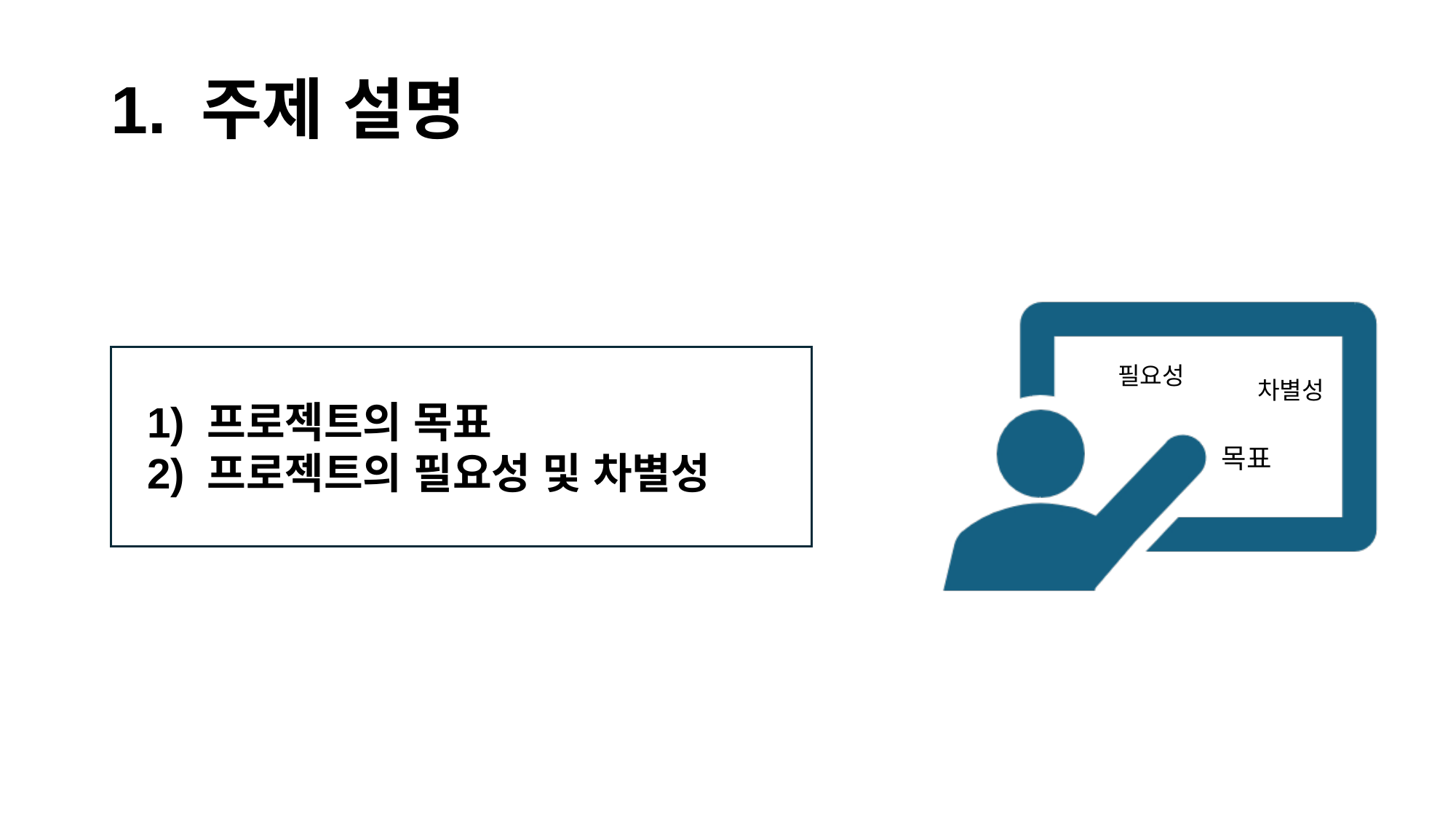

# 1. 주제 설명
프로젝트의 목표

필요성
차별성
1) 프로젝트의 목표
2) 프로젝트의 필요성 및 차별성
목표